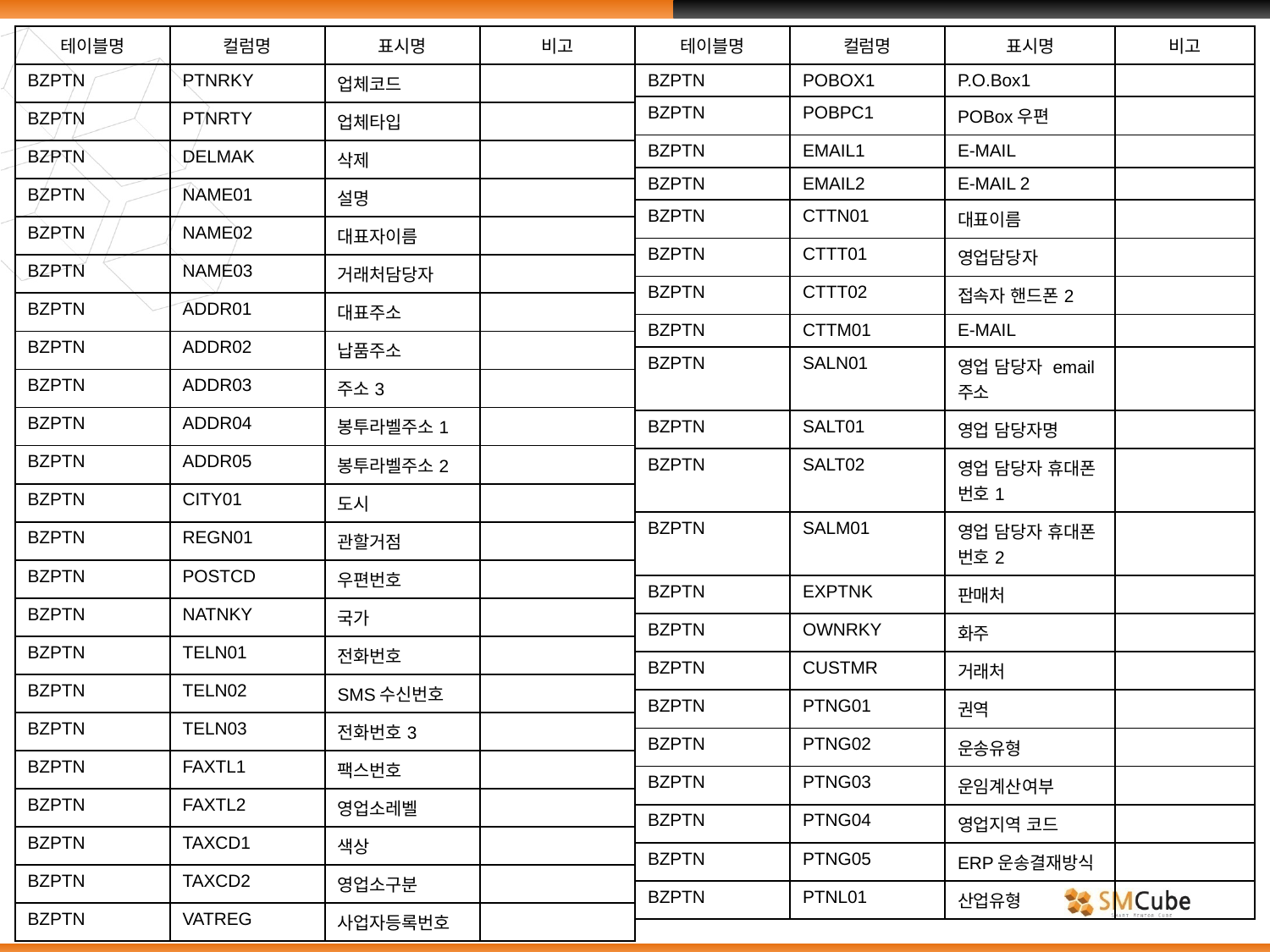

| 테이블명 | 컬럼명 | 표시명 | 비고 |
| --- | --- | --- | --- |
| BZPTN | PTNRKY | 업체코드 |  |
| BZPTN | PTNRTY | 업체타입 |  |
| BZPTN | DELMAK | 삭제 |  |
| BZPTN | NAME01 | 설명 |  |
| BZPTN | NAME02 | 대표자이름 |  |
| BZPTN | NAME03 | 거래처담당자 |  |
| BZPTN | ADDR01 | 대표주소 |  |
| BZPTN | ADDR02 | 납품주소 |  |
| BZPTN | ADDR03 | 주소3 |  |
| BZPTN | ADDR04 | 봉투라벨주소1 |  |
| BZPTN | ADDR05 | 봉투라벨주소2 |  |
| BZPTN | CITY01 | 도시 |  |
| BZPTN | REGN01 | 관할거점 |  |
| BZPTN | POSTCD | 우편번호 |  |
| BZPTN | NATNKY | 국가 |  |
| BZPTN | TELN01 | 전화번호 |  |
| BZPTN | TELN02 | SMS수신번호 |  |
| BZPTN | TELN03 | 전화번호3 |  |
| BZPTN | FAXTL1 | 팩스번호 |  |
| BZPTN | FAXTL2 | 영업소레벨 |  |
| BZPTN | TAXCD1 | 색상 |  |
| BZPTN | TAXCD2 | 영업소구분 |  |
| BZPTN | VATREG | 사업자등록번호 |  |
| 테이블명 | 컬럼명 | 표시명 | 비고 |
| --- | --- | --- | --- |
| BZPTN | POBOX1 | P.O.Box1 |  |
| BZPTN | POBPC1 | POBox우편 |  |
| BZPTN | EMAIL1 | E-MAIL |  |
| BZPTN | EMAIL2 | E-MAIL 2 |  |
| BZPTN | CTTN01 | 대표이름 |  |
| BZPTN | CTTT01 | 영업담당자 |  |
| BZPTN | CTTT02 | 접속자 핸드폰2 |  |
| BZPTN | CTTM01 | E-MAIL |  |
| BZPTN | SALN01 | 영업 담당자 email주소 |  |
| BZPTN | SALT01 | 영업 담당자명 |  |
| BZPTN | SALT02 | 영업 담당자 휴대폰 번호1 |  |
| BZPTN | SALM01 | 영업 담당자 휴대폰 번호2 |  |
| BZPTN | EXPTNK | 판매처 |  |
| BZPTN | OWNRKY | 화주 |  |
| BZPTN | CUSTMR | 거래처 |  |
| BZPTN | PTNG01 | 권역 |  |
| BZPTN | PTNG02 | 운송유형 |  |
| BZPTN | PTNG03 | 운임계산여부 |  |
| BZPTN | PTNG04 | 영업지역 코드 |  |
| BZPTN | PTNG05 | ERP운송결재방식 |  |
| BZPTN | PTNL01 | 산업유형 |  |